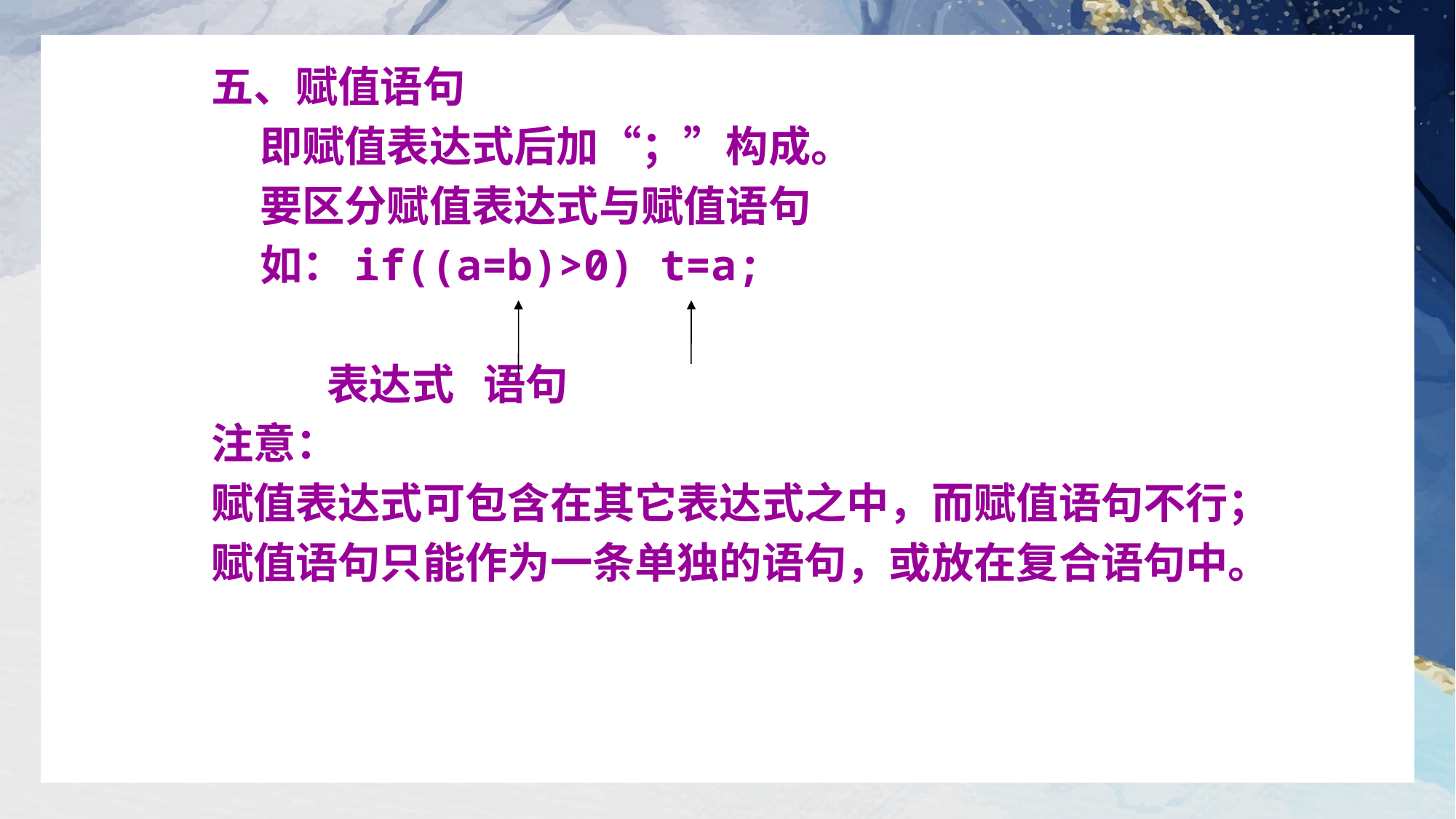

五、赋值语句
    即赋值表达式后加“；”构成。
    要区分赋值表达式与赋值语句
    如：if((a=b)>0) t=a;

           表达式   语句
注意：
赋值表达式可包含在其它表达式之中，而赋值语句不行；
赋值语句只能作为一条单独的语句，或放在复合语句中。